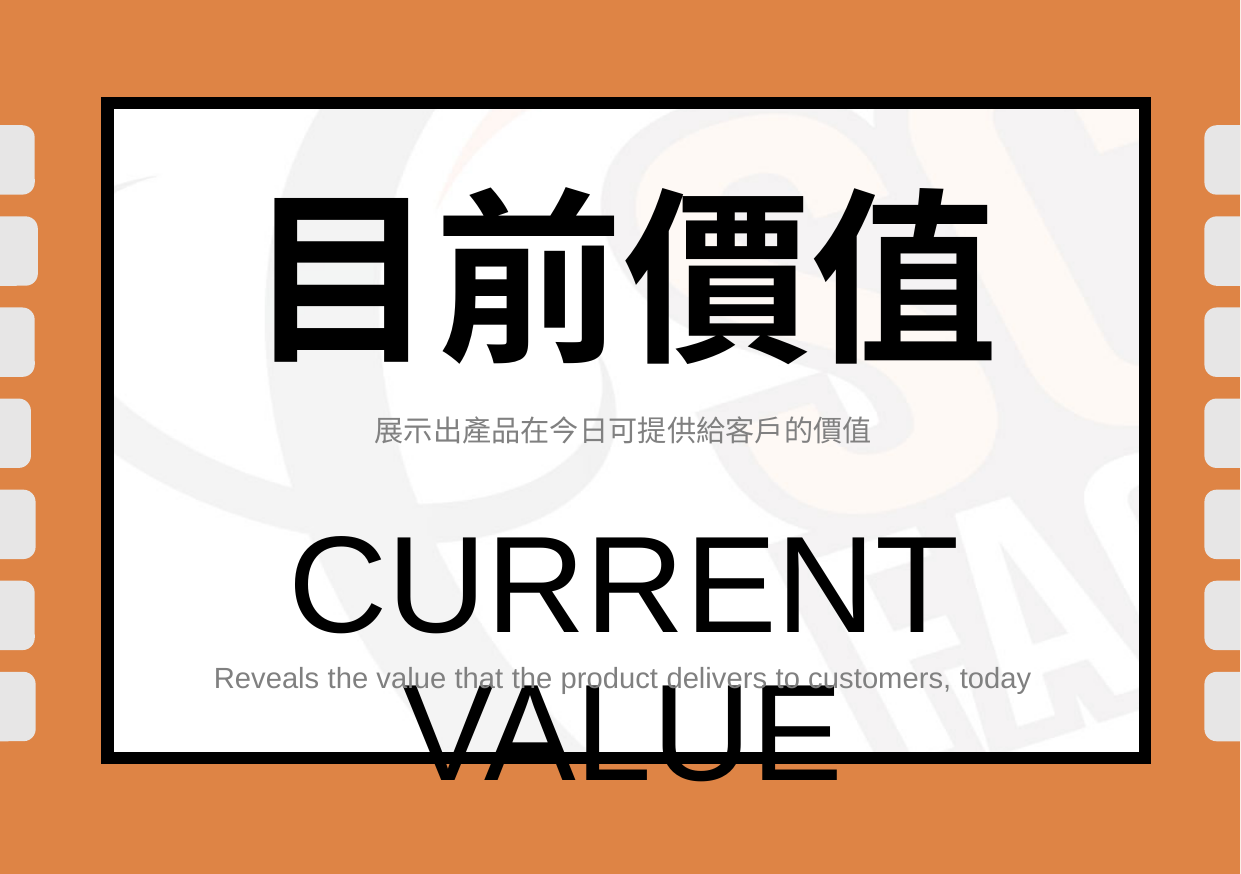

# 目前價值
展示出產品在今日可提供給客戶的價值
CURRENT VALUE
Reveals the value that the product delivers to customers, today